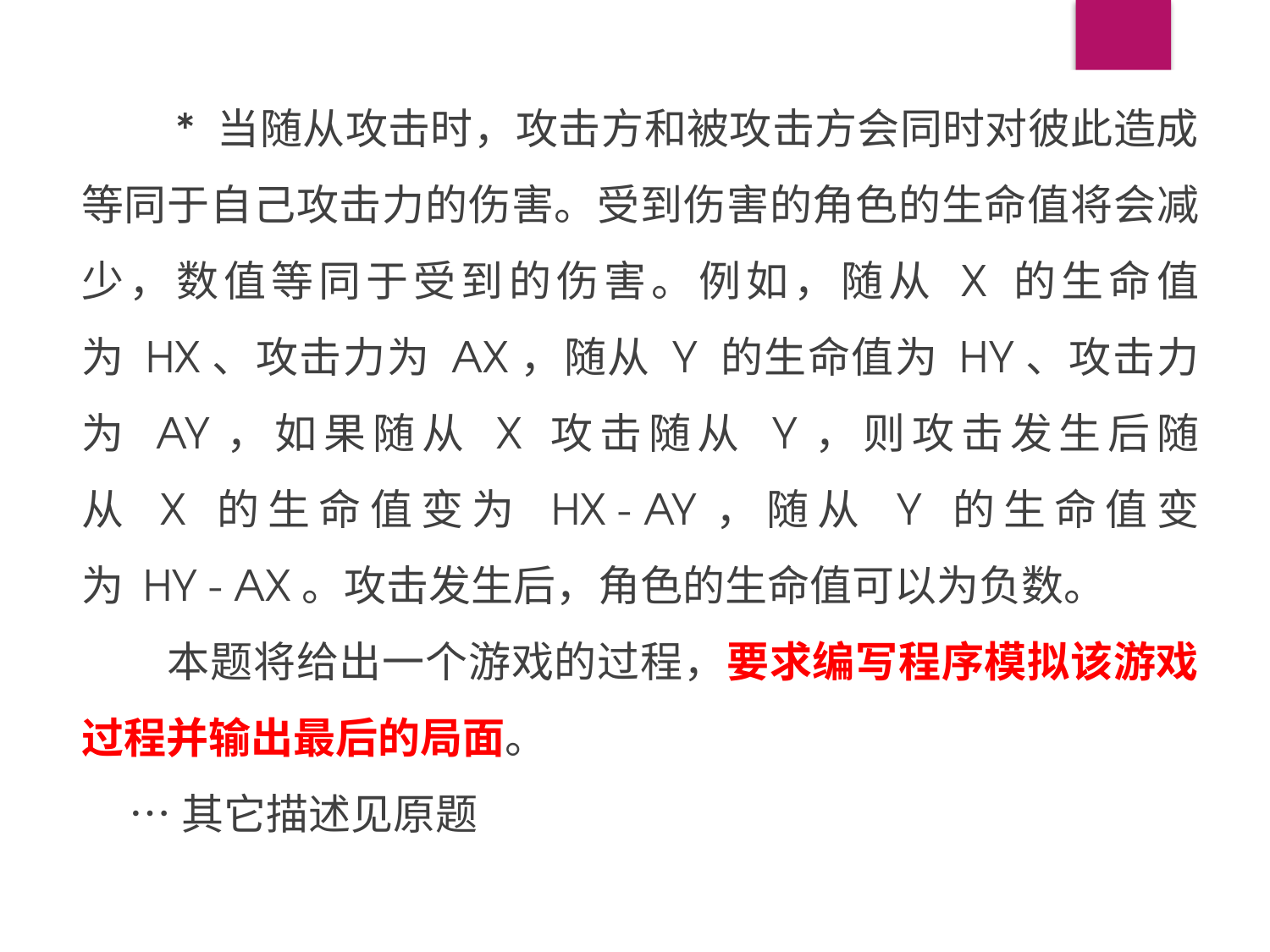

* 当随从攻击时，攻击方和被攻击方会同时对彼此造成等同于自己攻击力的伤害。受到伤害的角色的生命值将会减少，数值等同于受到的伤害。例如，随从 X 的生命值为 HX、攻击力为 AX，随从 Y 的生命值为 HY、攻击力为 AY，如果随从 X 攻击随从 Y，则攻击发生后随从 X 的生命值变为 HX - AY，随从 Y 的生命值变为 HY - AX。攻击发生后，角色的生命值可以为负数。
　　本题将给出一个游戏的过程，要求编写程序模拟该游戏过程并输出最后的局面。
     …其它描述见原题